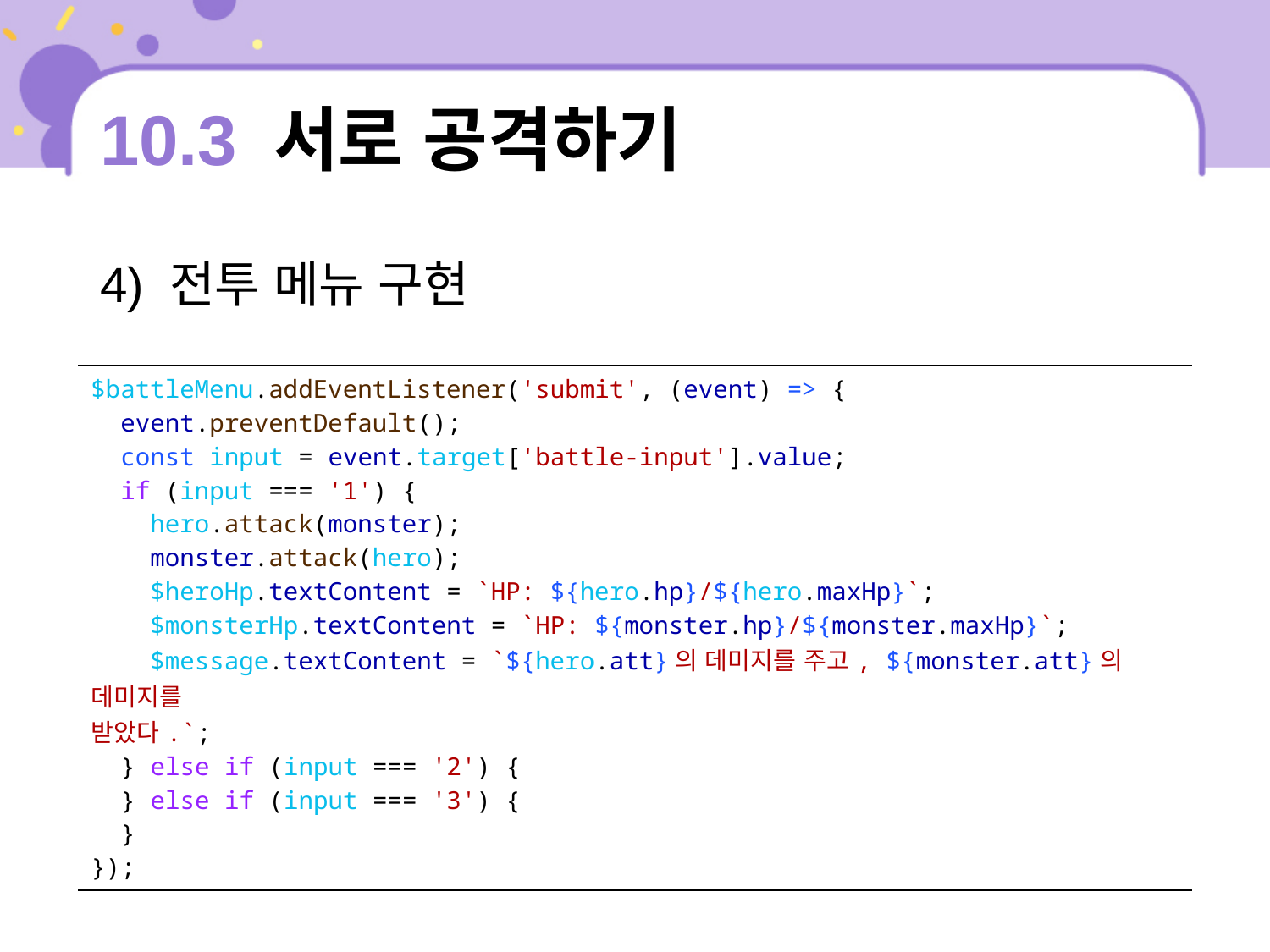

# 10.3 서로 공격하기
4) 전투 메뉴 구현
| $battleMenu.addEventListener('submit', (event) => { event.preventDefault(); const input = event.target['battle-input'].value; if (input === '1') { hero.attack(monster); monster.attack(hero); $heroHp.textContent = `HP: ${hero.hp}/${hero.maxHp}`; $monsterHp.textContent = `HP: ${monster.hp}/${monster.maxHp}`; $message.textContent = `${hero.att}의 데미지를 주고, ${monster.att}의 데미지를 받았다.`; } else if (input === '2') { } else if (input === '3') { } }); |
| --- |